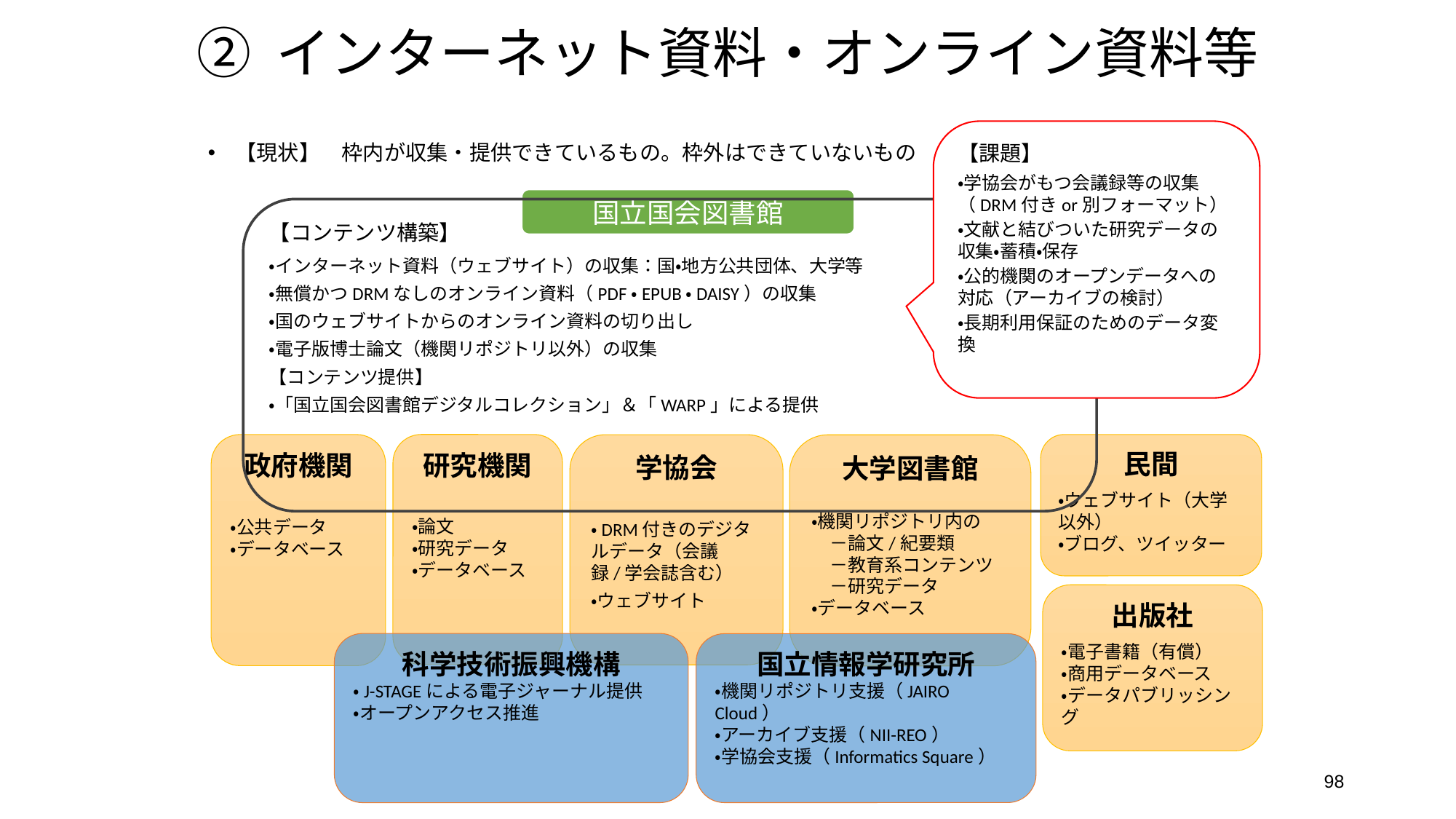

# ② インターネット資料・オンライン資料等
【課題】
・学協会がもつ会議録等の収集（DRM付きor別フォーマット）
・文献と結びついた研究データの収集・蓄積・保存
・公的機関のオープンデータへの対応（アーカイブの検討）
・長期利用保証のためのデータ変換
【現状】　枠内が収集・提供できているもの。枠外はできていないもの

国立国会図書館
【コンテンツ構築】
・インターネット資料（ウェブサイト）の収集：国・地方公共団体、大学等
・無償かつDRMなしのオンライン資料（PDF・EPUB・DAISY）の収集
・国のウェブサイトからのオンライン資料の切り出し
・電子版博士論文（機関リポジトリ以外）の収集
【コンテンツ提供】
・「国立国会図書館デジタルコレクション」＆「WARP」による提供
政府機関

・公共データ
・データベース
研究機関

・論文
・研究データ
・データベース
民間
・ウェブサイト（大学以外）
・ブログ、ツイッター
学協会

・DRM付きのデジタルデータ（会議録/学会誌含む）
・ウェブサイト
大学図書館

・機関リポジトリ内の
　－論文/紀要類
　－教育系コンテンツ
　－研究データ
・データベース
出版社
・電子書籍（有償）
・商用データベース
・データパブリッシング
科学技術振興機構
・J-STAGEによる電子ジャーナル提供
・オープンアクセス推進
国立情報学研究所
・機関リポジトリ支援（JAIRO Cloud）
・アーカイブ支援（NII-REO）
・学協会支援（Informatics Square）

98